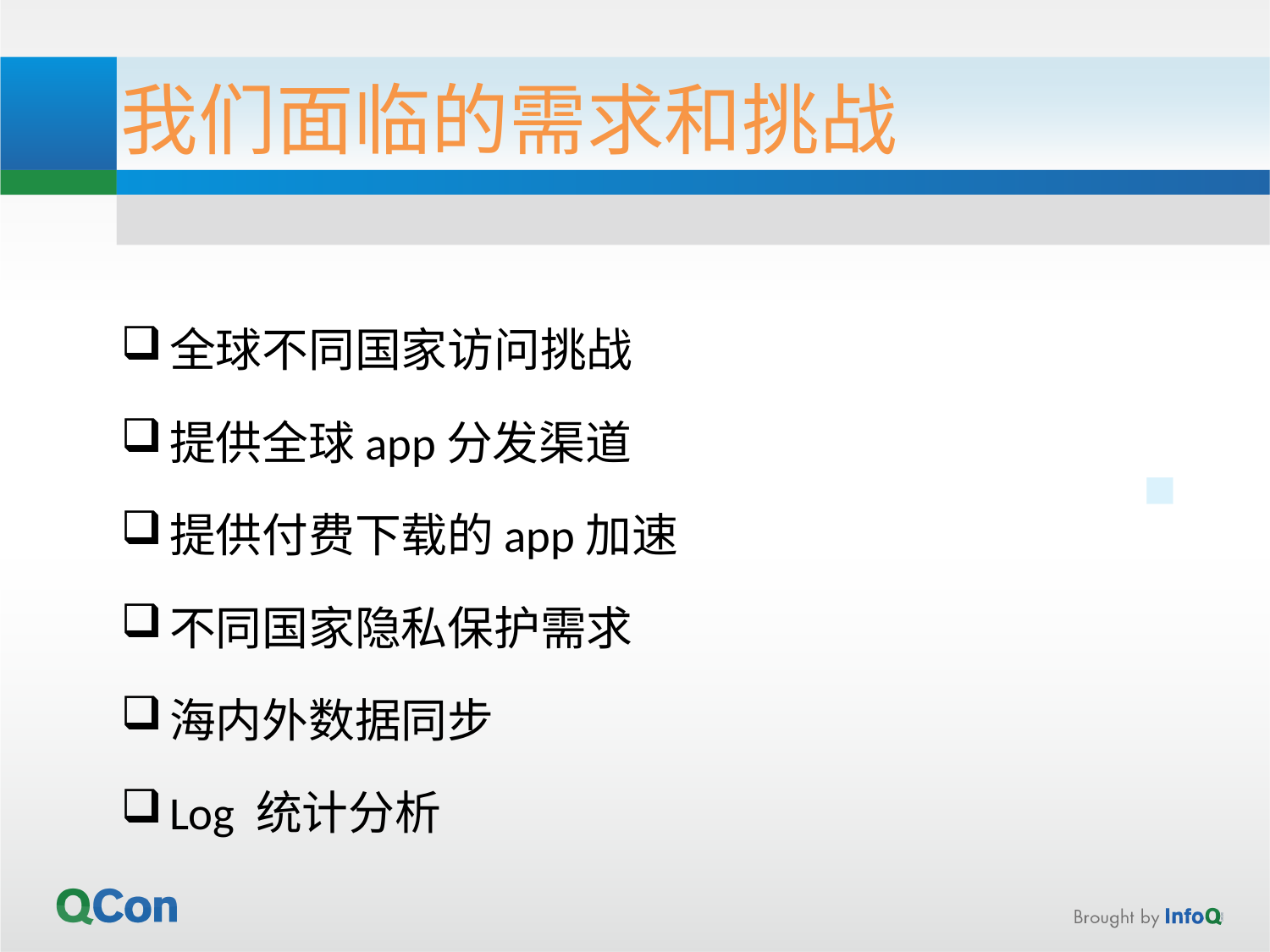

# 我们面临的需求和挑战

全球不同国家访问挑战
提供全球app分发渠道
提供付费下载的app加速
不同国家隐私保护需求
海内外数据同步
Log 统计分析